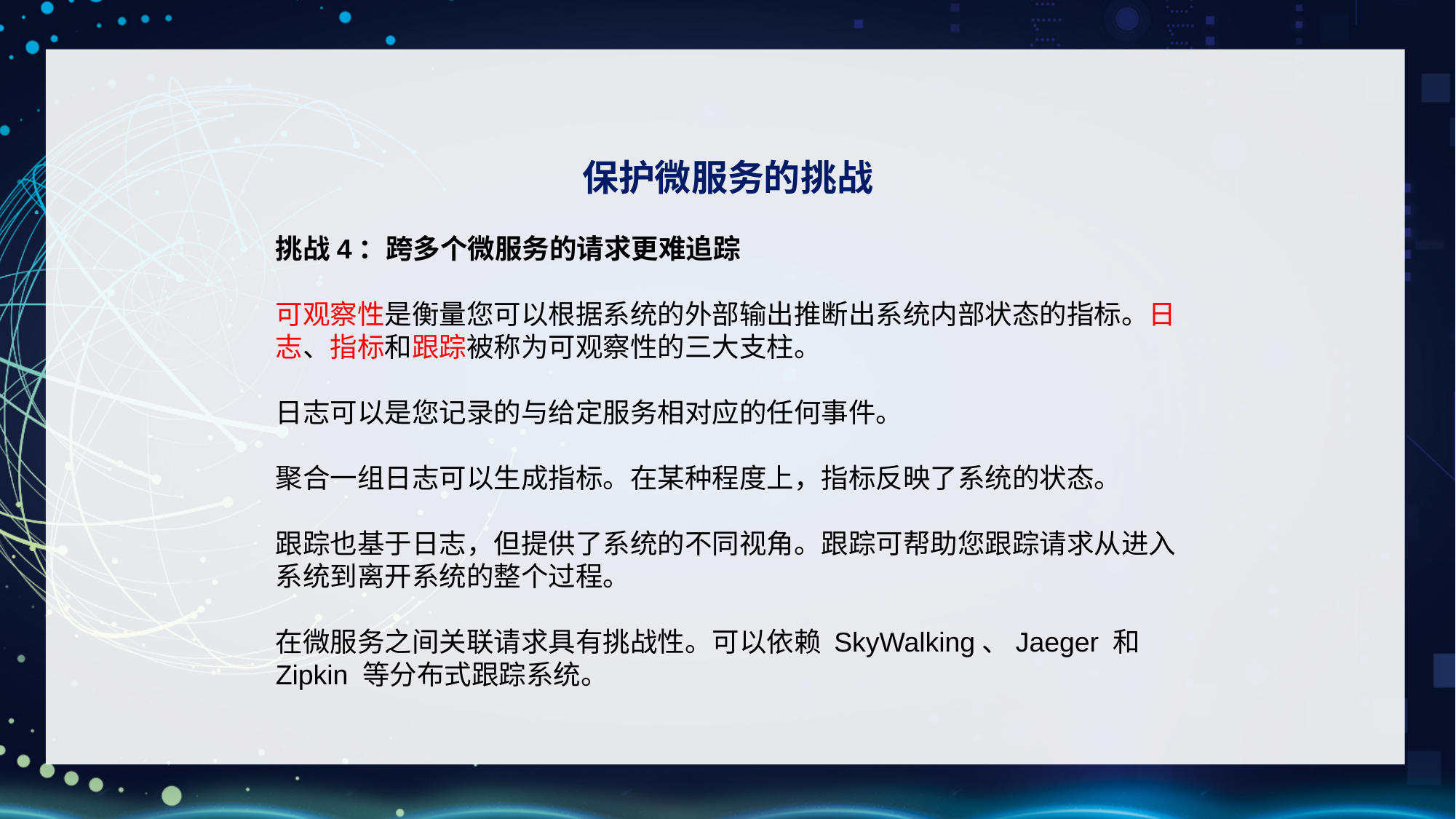

保护微服务的挑战
挑战4：跨多个微服务的请求更难追踪

可观察性是衡量您可以根据系统的外部输出推断出系统内部状态的指标。日志、指标和跟踪被称为可观察性的三大支柱。

日志可以是您记录的与给定服务相对应的任何事件。

聚合一组日志可以生成指标。在某种程度上，指标反映了系统的状态。

跟踪也基于日志，但提供了系统的不同视角。跟踪可帮助您跟踪请求从进入系统到离开系统的整个过程。

在微服务之间关联请求具有挑战性。可以依赖 SkyWalking、Jaeger 和 Zipkin 等分布式跟踪系统。